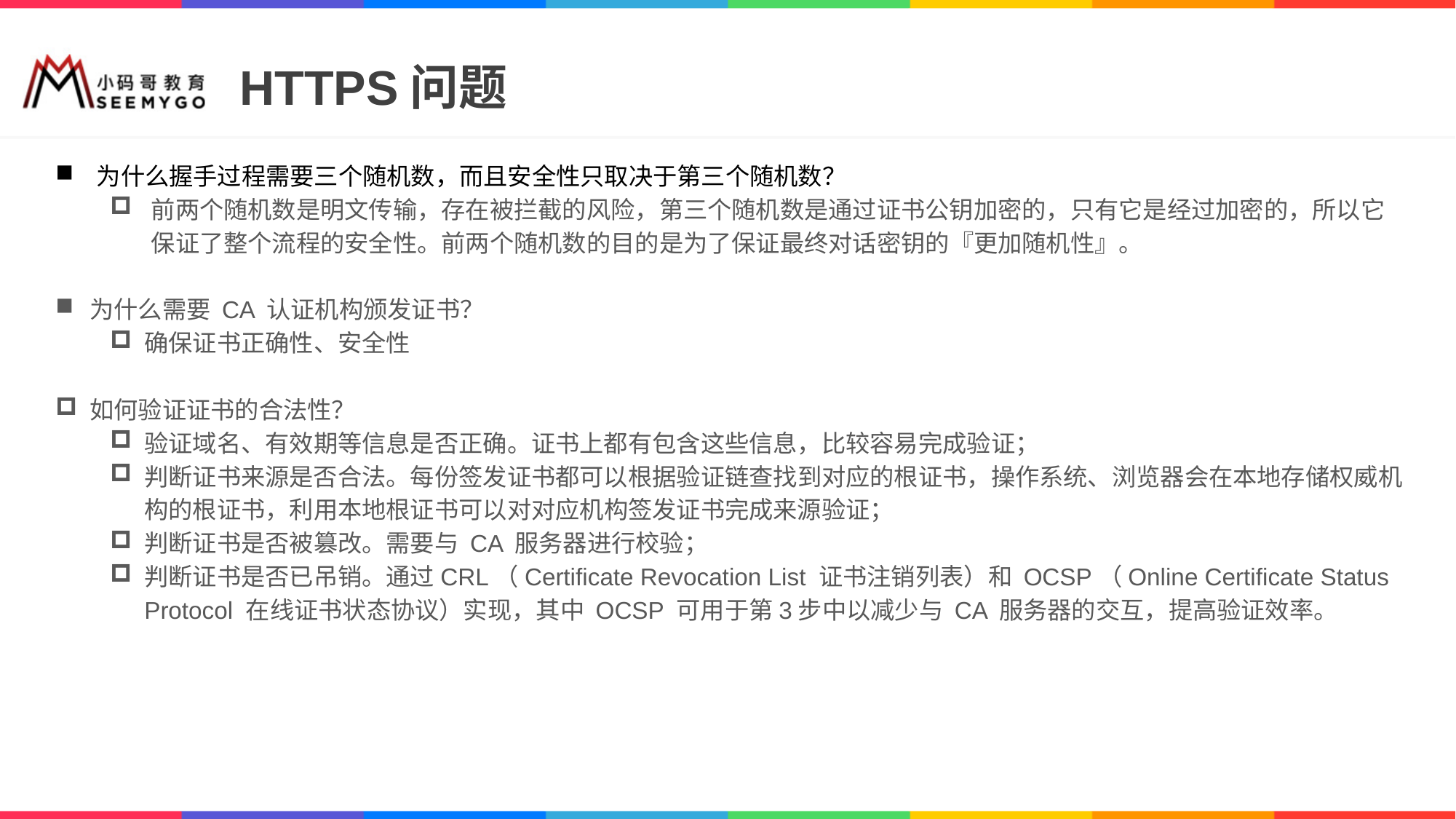

# HTTPS问题
为什么握手过程需要三个随机数，而且安全性只取决于第三个随机数？
前两个随机数是明文传输，存在被拦截的风险，第三个随机数是通过证书公钥加密的，只有它是经过加密的，所以它保证了整个流程的安全性。前两个随机数的目的是为了保证最终对话密钥的『更加随机性』。

为什么需要 CA 认证机构颁发证书？
确保证书正确性、安全性

如何验证证书的合法性？
验证域名、有效期等信息是否正确。证书上都有包含这些信息，比较容易完成验证；
判断证书来源是否合法。每份签发证书都可以根据验证链查找到对应的根证书，操作系统、浏览器会在本地存储权威机构的根证书，利用本地根证书可以对对应机构签发证书完成来源验证；
判断证书是否被篡改。需要与 CA 服务器进行校验；
判断证书是否已吊销。通过CRL（Certificate Revocation List 证书注销列表）和 OCSP（Online Certificate Status Protocol 在线证书状态协议）实现，其中 OCSP 可用于第3步中以减少与 CA 服务器的交互，提高验证效率。